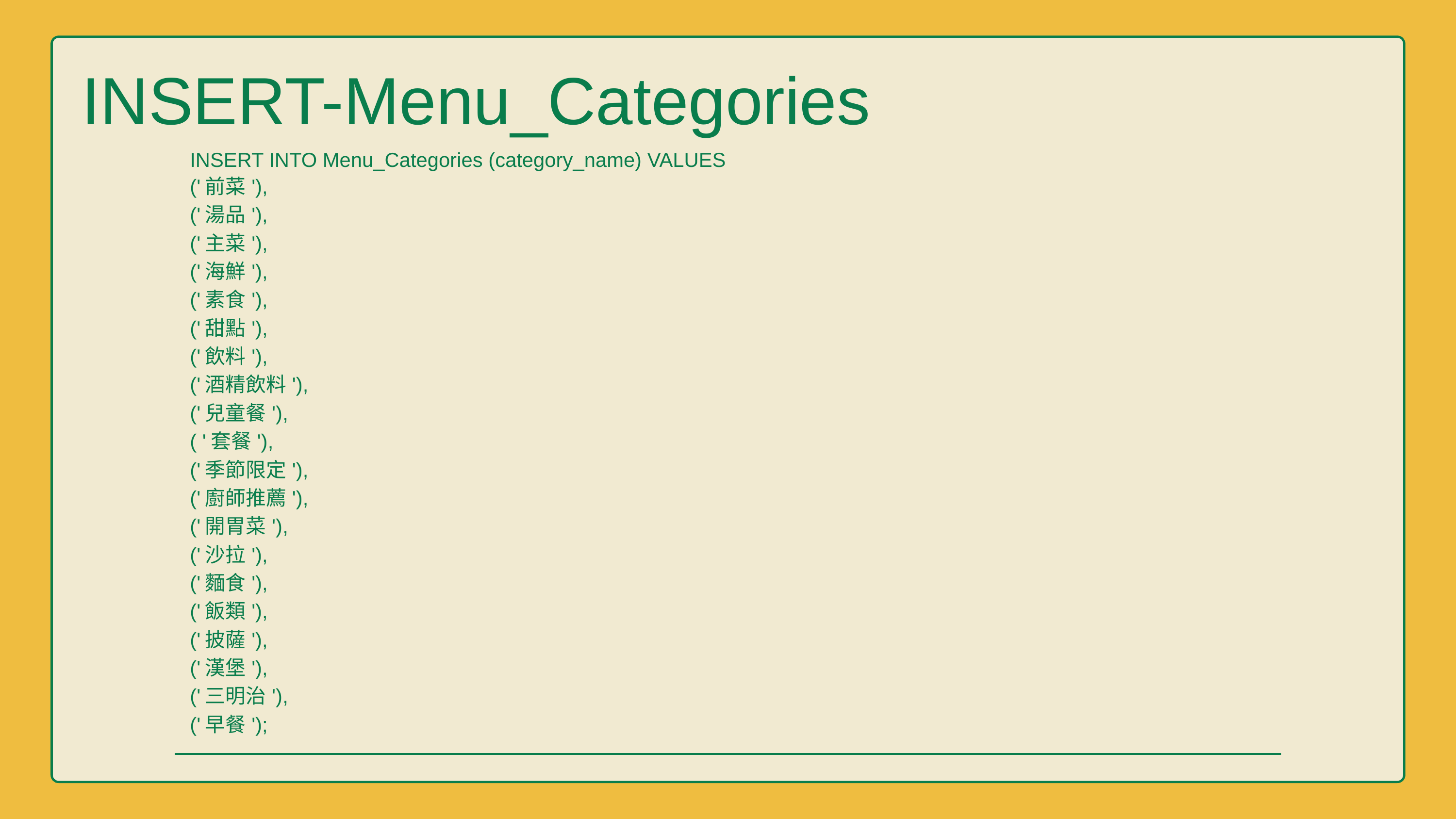

INSERT-Menu_Categories

| INSERT INTO Menu\_Categories (category\_name) VALUES ('前菜'), ('湯品'), ('主菜'), ('海鮮'), ('素食'), ('甜點'), ('飲料'), ('酒精飲料'), ('兒童餐'), ( '套餐'), ('季節限定'), ('廚師推薦'), ('開胃菜'), ('沙拉'), ('麵食'), ('飯類'), ('披薩'), ('漢堡'), ('三明治'), ('早餐'); |
| --- |